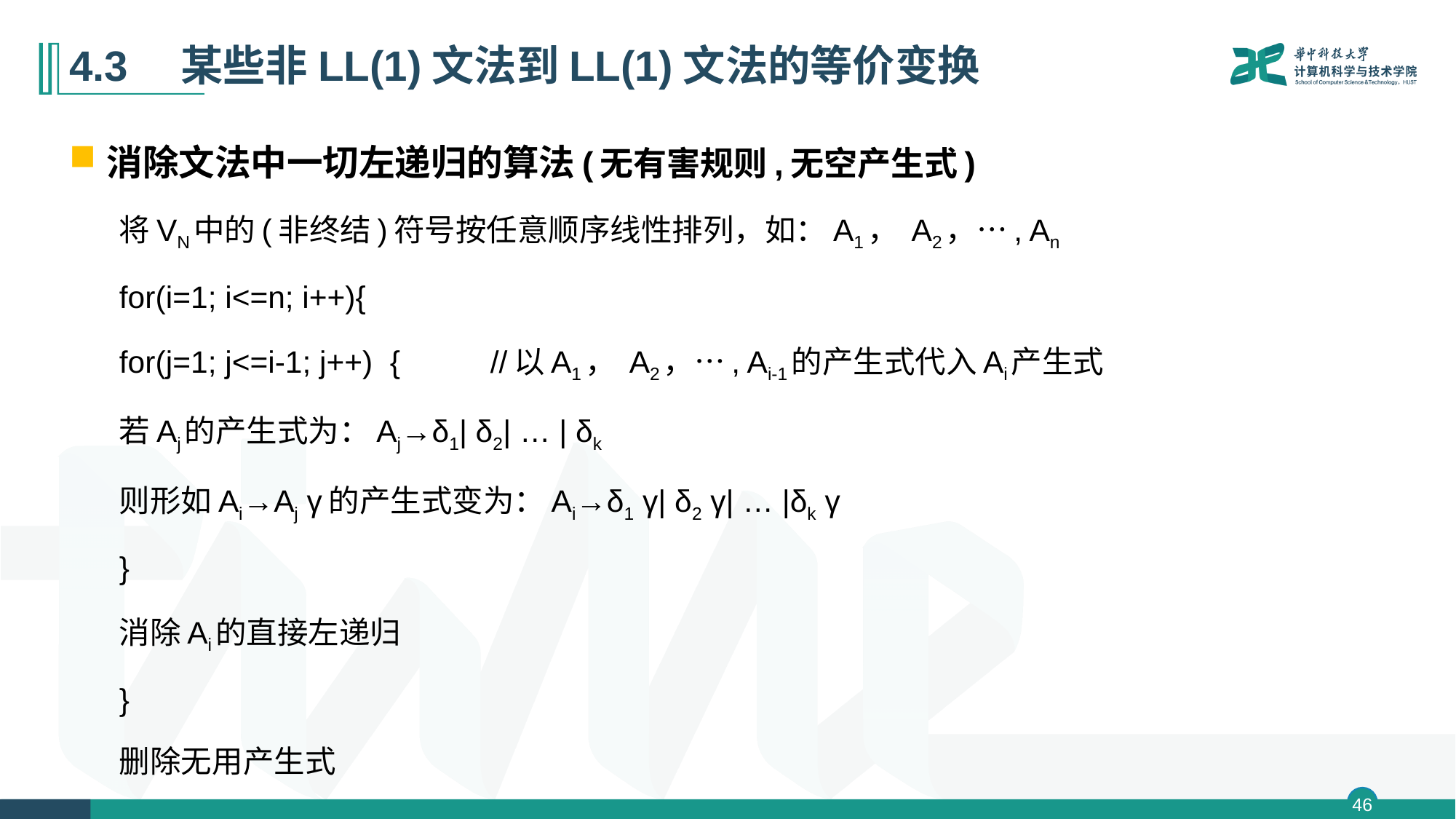

# 4.3　某些非LL(1)文法到LL(1)文法的等价变换
消除文法中一切左递归的算法(无有害规则,无空产生式)
将VN中的(非终结)符号按任意顺序线性排列，如：A1， A2，…, An
for(i=1; i<=n; i++){
	for(j=1; j<=i-1; j++)  {	//以A1， A2，…, Ai-1的产生式代入Ai产生式
		若Aj的产生式为：Aj→δ1| δ2| … | δk
		则形如Ai→Aj γ的产生式变为：Ai→δ1 γ| δ2 γ| … |δk γ
	}
	消除Ai的直接左递归
}
删除无用产生式